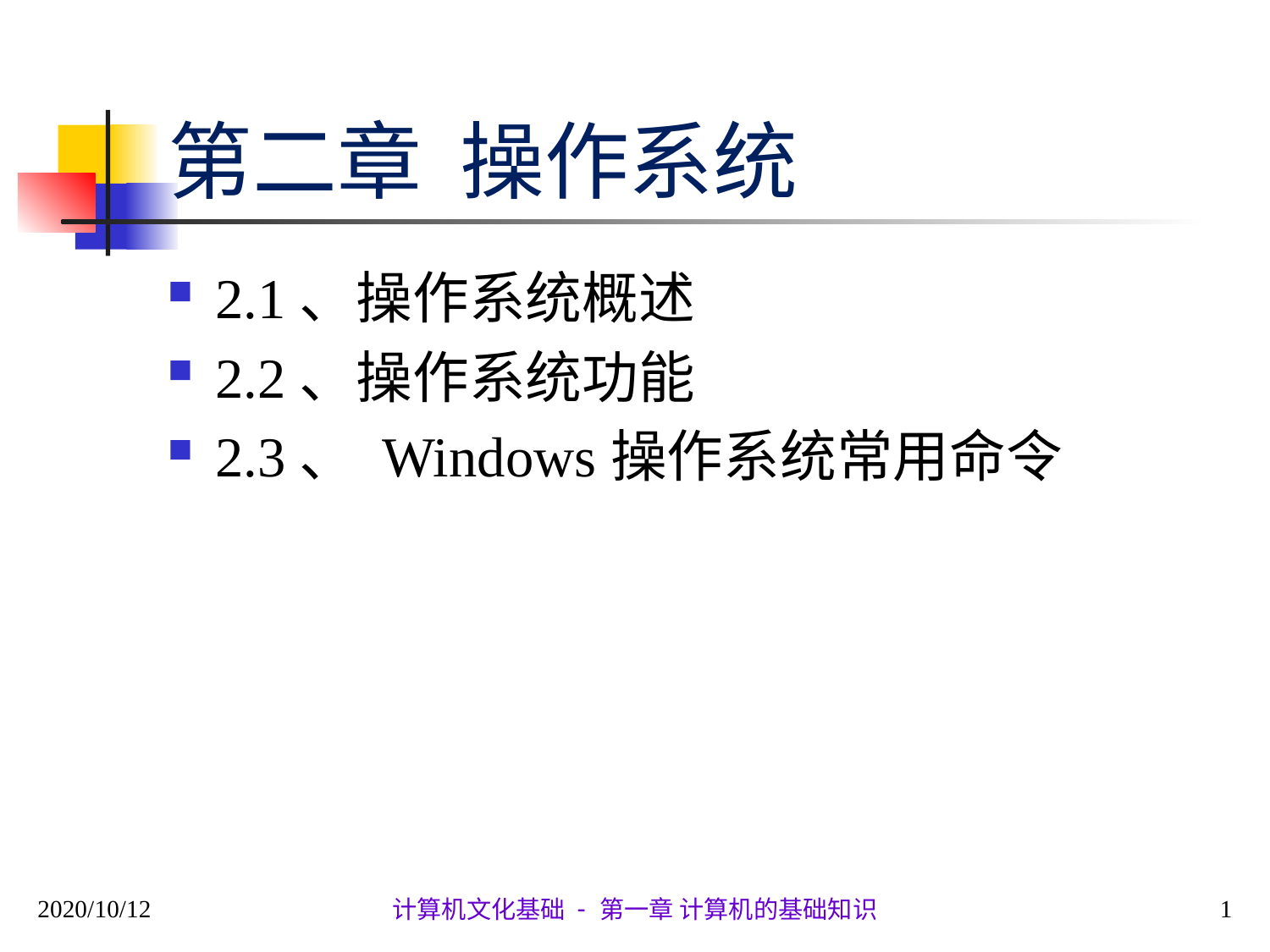

计算机文化基础 - 第一章 计算机的基础知识
# 第二章  操作系统
2.1、操作系统概述
2.2、操作系统功能
2.3、 Windows操作系统常用命令
2020/10/12
1